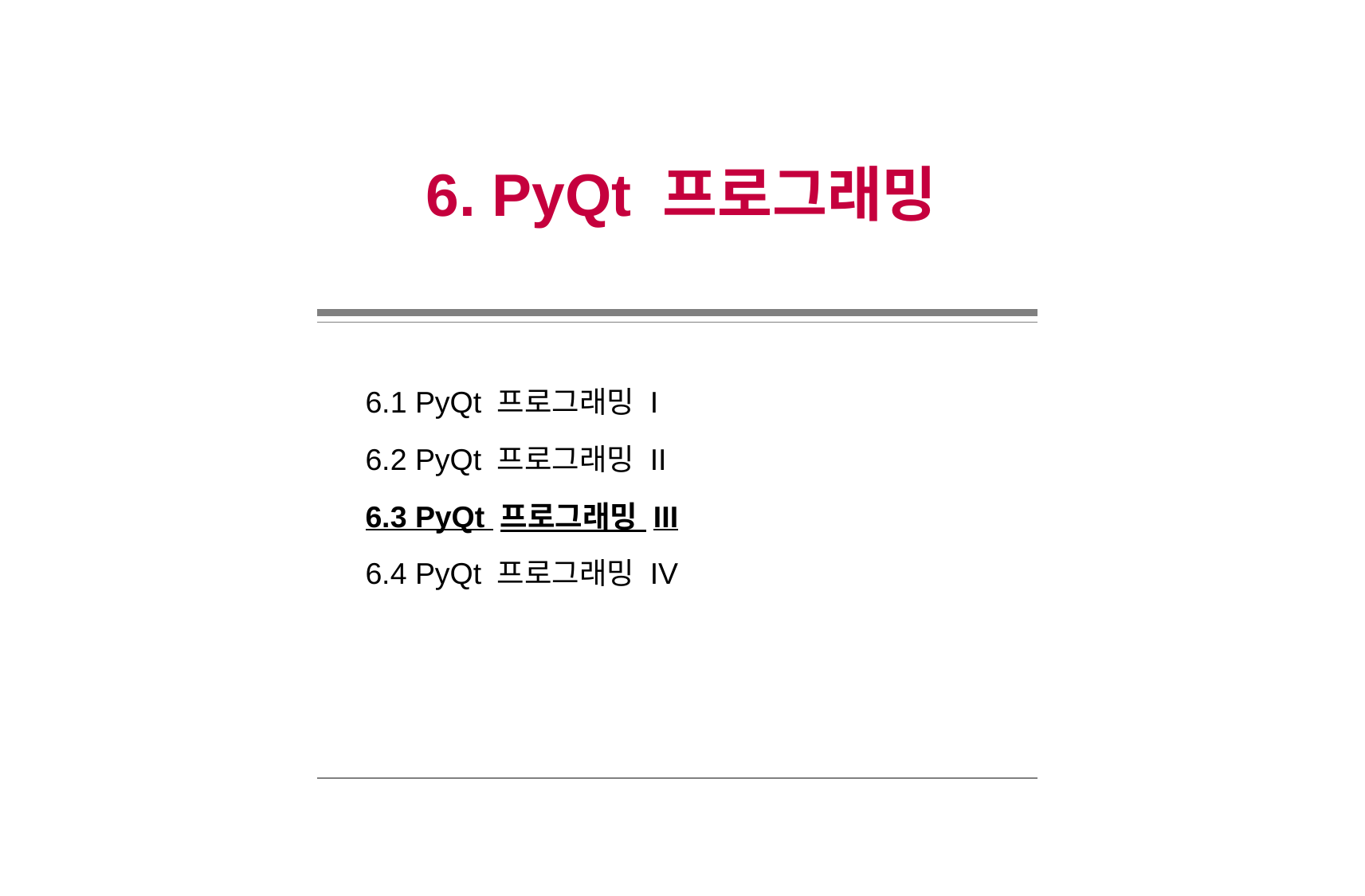

6. PyQt 프로그래밍
6.1 PyQt 프로그래밍 I
6.2 PyQt 프로그래밍 II
6.3 PyQt 프로그래밍 III
6.4 PyQt 프로그래밍 IV